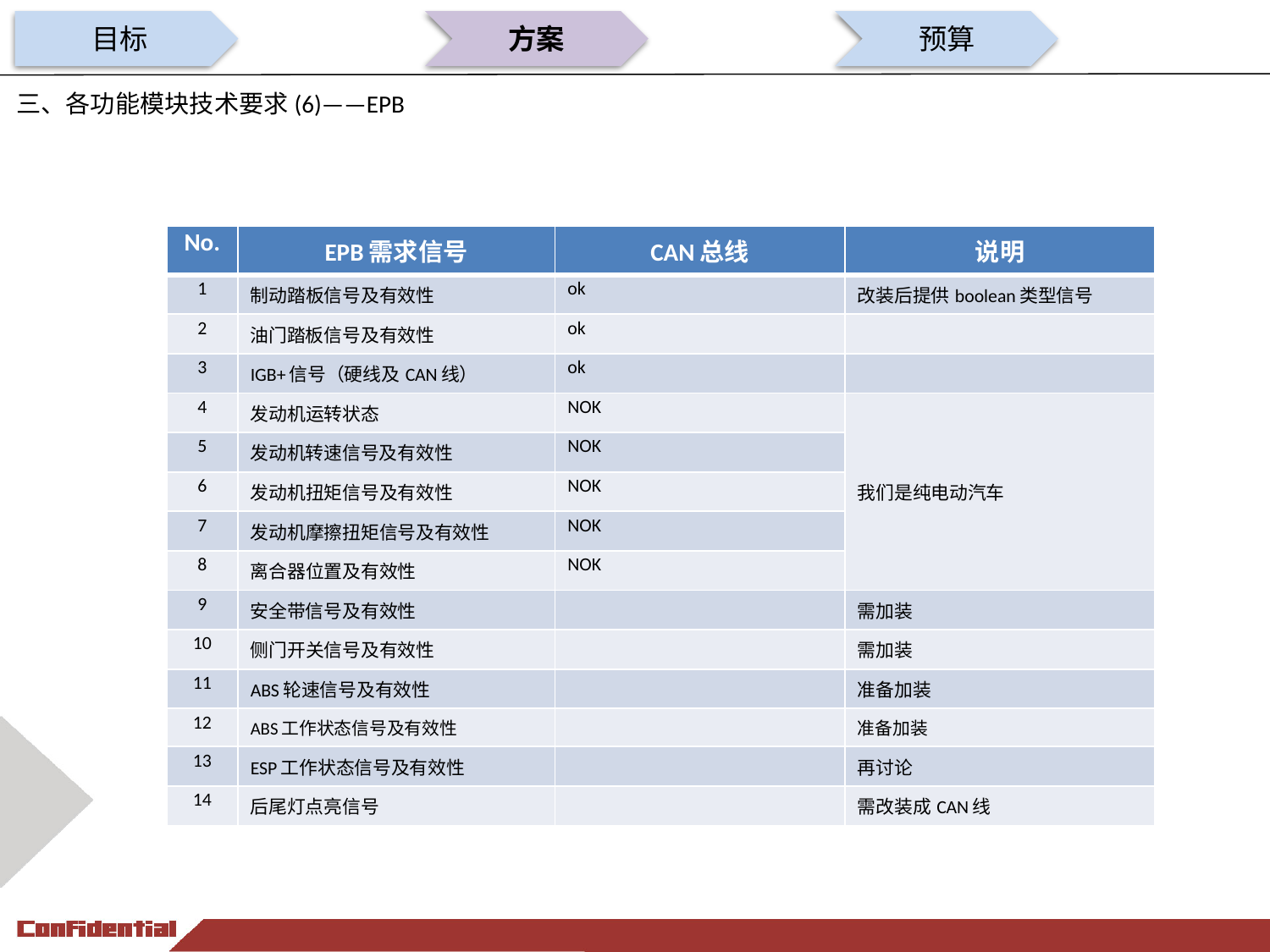

目标
方案
预算
三、各功能模块技术要求(6)——EPB
| No. | EPB需求信号 | CAN总线 | 说明 |
| --- | --- | --- | --- |
| 1 | 制动踏板信号及有效性 | ok | 改装后提供boolean类型信号 |
| 2 | 油门踏板信号及有效性 | ok |  |
| 3 | IGB+信号（硬线及CAN线） | ok |  |
| 4 | 发动机运转状态 | NOK | 我们是纯电动汽车 |
| 5 | 发动机转速信号及有效性 | NOK |  |
| 6 | 发动机扭矩信号及有效性 | NOK |  |
| 7 | 发动机摩擦扭矩信号及有效性 | NOK |  |
| 8 | 离合器位置及有效性 | NOK |  |
| 9 | 安全带信号及有效性 |  | 需加装 |
| 10 | 侧门开关信号及有效性 |  | 需加装 |
| 11 | ABS轮速信号及有效性 |  | 准备加装 |
| 12 | ABS工作状态信号及有效性 |  | 准备加装 |
| 13 | ESP工作状态信号及有效性 |  | 再讨论 |
| 14 | 后尾灯点亮信号 |  | 需改装成CAN线 |